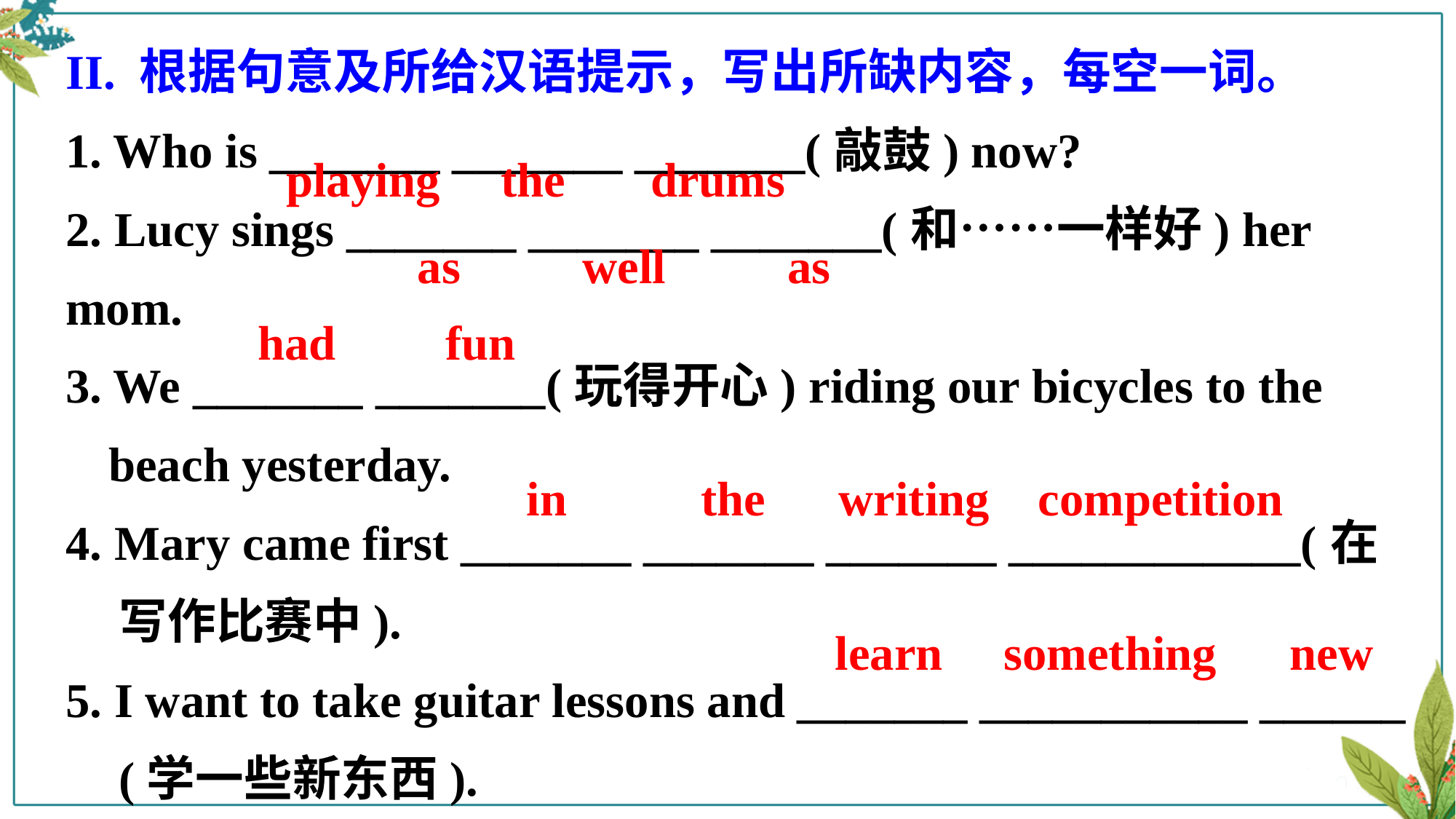

II. 根据句意及所给汉语提示，写出所缺内容，每空一词。
1. Who is _______ _______ _______(敲鼓) now?
2. Lucy sings _______ _______ _______(和……一样好) her mom.
3. We _______ _______(玩得开心) riding our bicycles to the   beach yesterday.
4. Mary came first _______ _______ _______ ____________(在写作比赛中).
5. I want to take guitar lessons and _______ ___________ ______ (学一些新东西).
 playing     the       drums
as          well          as
had         fun
in           the      writing    competition
learn     something      new